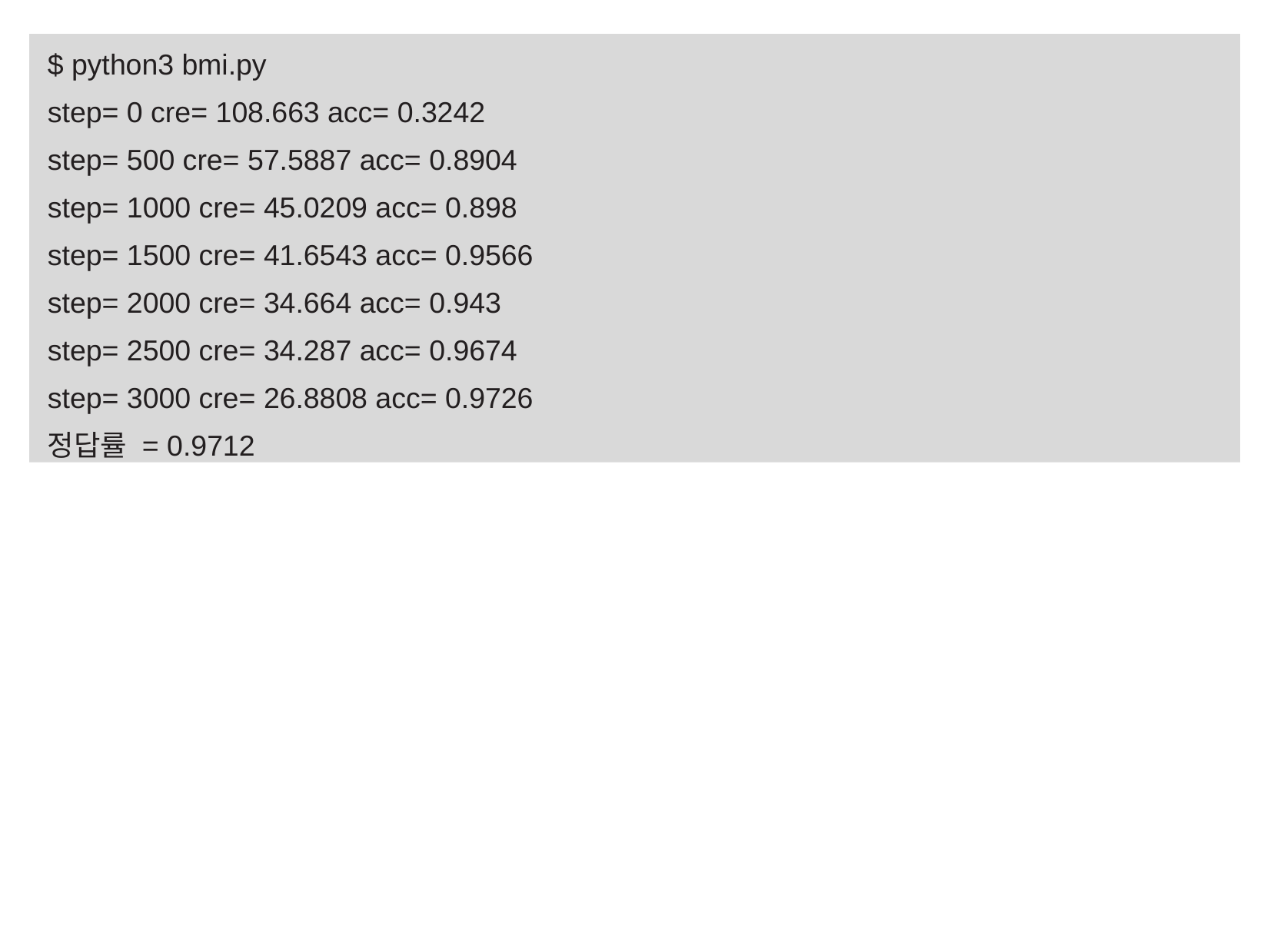

$ python3 bmi.py
step= 0 cre= 108.663 acc= 0.3242
step= 500 cre= 57.5887 acc= 0.8904
step= 1000 cre= 45.0209 acc= 0.898
step= 1500 cre= 41.6543 acc= 0.9566
step= 2000 cre= 34.664 acc= 0.943
step= 2500 cre= 34.287 acc= 0.9674
step= 3000 cre= 26.8808 acc= 0.9726
정답률 = 0.9712